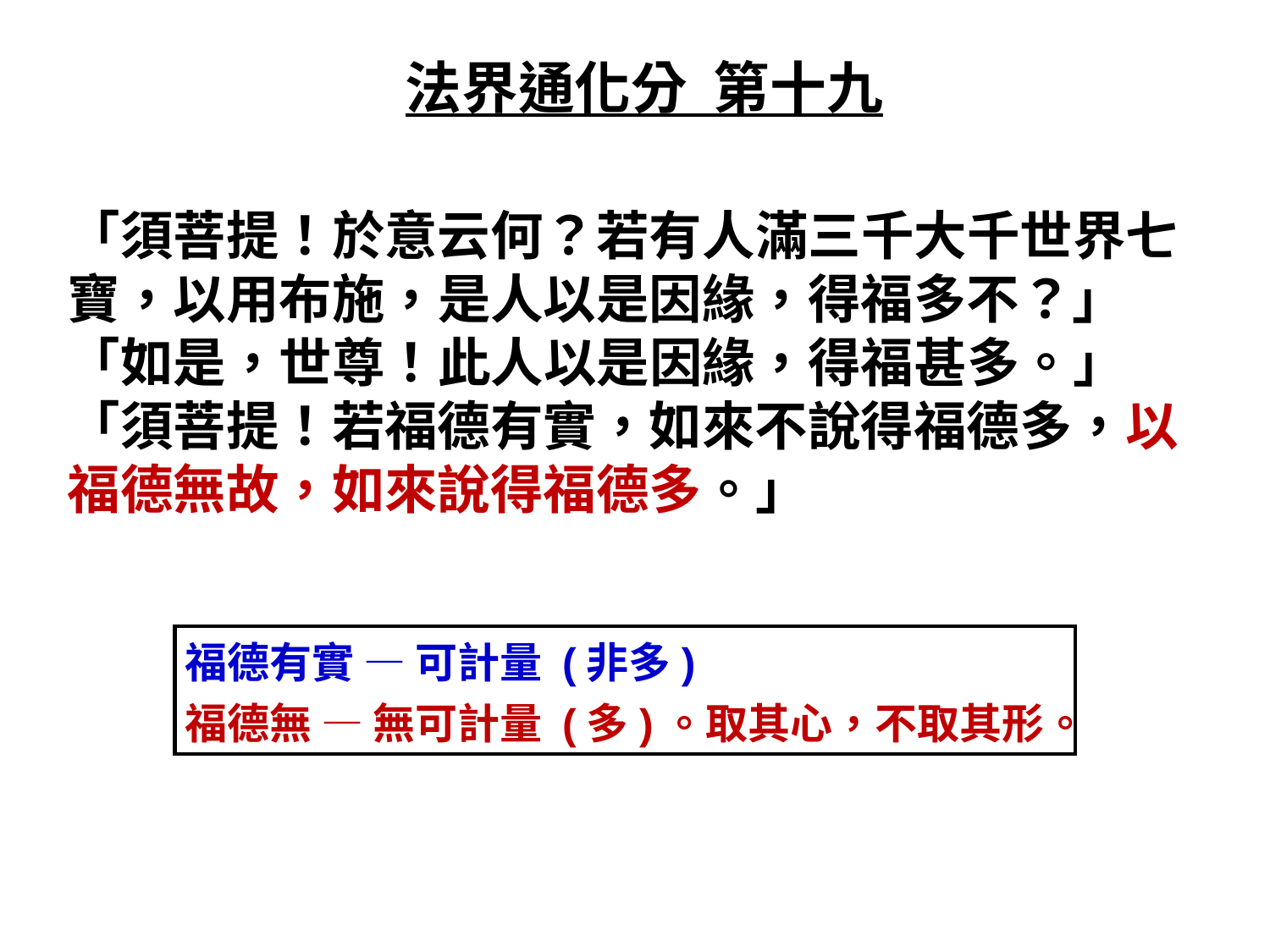

法界通化分  第十九
「須菩提！於意云何？若有人滿三千大千世界七寶，以用布施，是人以是因緣，得福多不？」「如是，世尊！此人以是因緣，得福甚多。」「須菩提！若福德有實，如來不說得福德多，以福德無故，如來說得福德多。」
福德有實 — 可計量 (非多)
福德無 — 無可計量 (多)。取其心，不取其形。